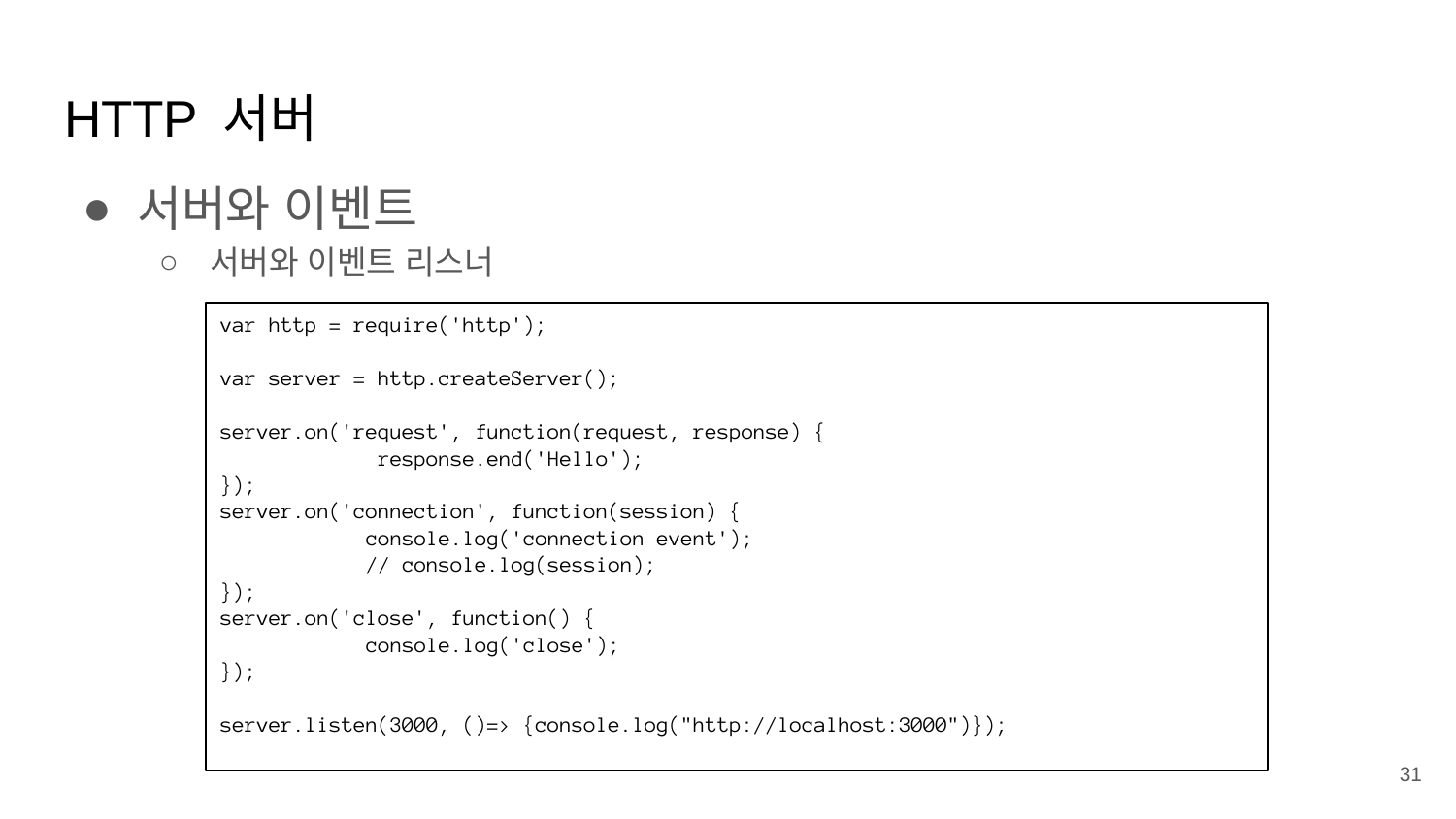

# HTTP 서버
서버와 이벤트
서버와 이벤트 리스너
var http = require('http');

var server = http.createServer();

server.on('request', function(request, response) {
	 response.end('Hello');
});
server.on('connection', function(session) {
	console.log('connection event');
	// console.log(session);
});
server.on('close', function() {
	console.log('close');
});

server.listen(3000, ()=> {console.log("http://localhost:3000")});

31